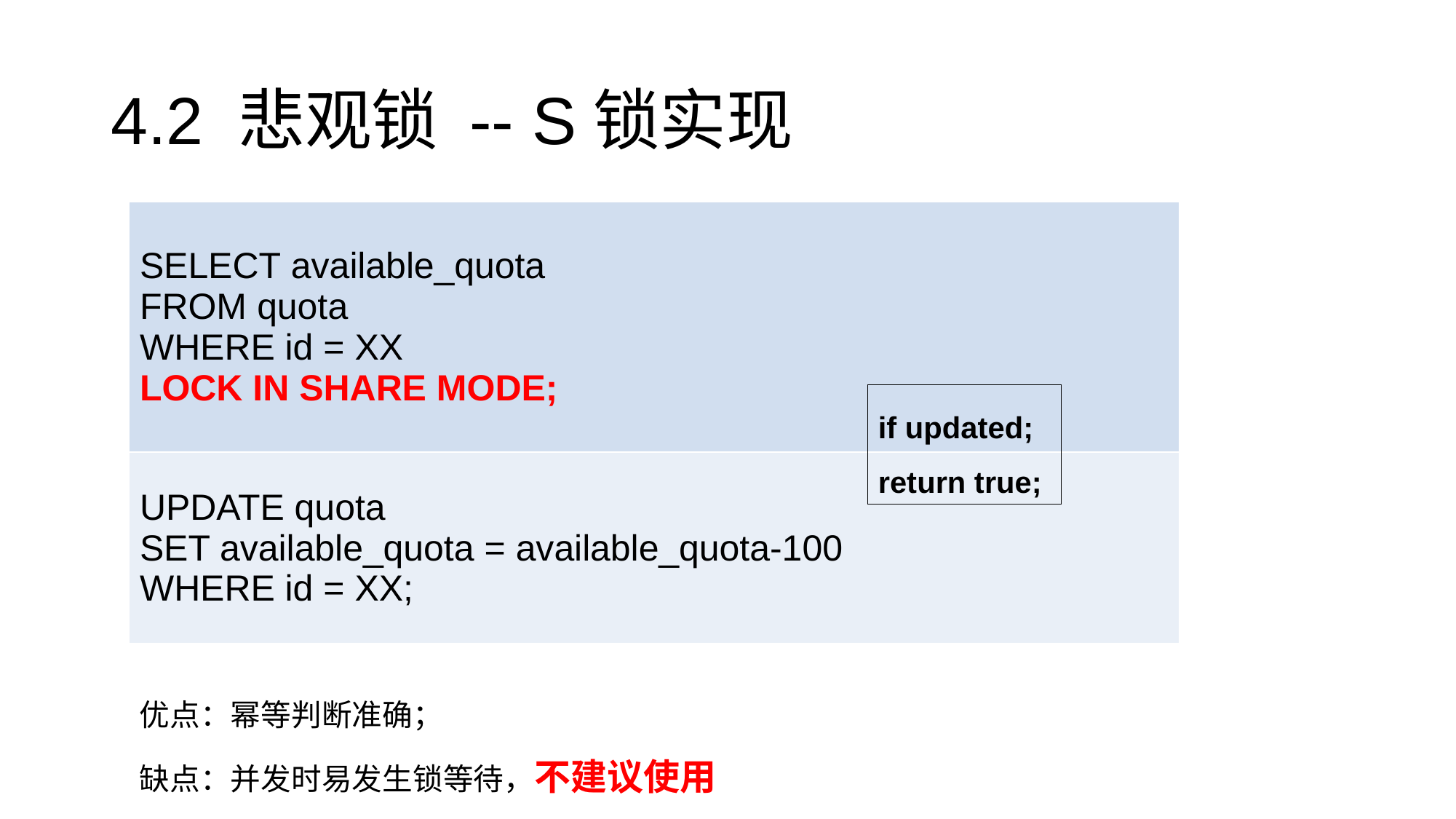

# 4.2 悲观锁 -- S锁实现
| SELECT available\_quota FROM quota WHERE id = XX LOCK IN SHARE MODE; |
| --- |
| UPDATE quota SET available\_quota = available\_quota-100 WHERE id = XX; |
if updated;
return true;
优点：幂等判断准确；
缺点：并发时易发生锁等待，不建议使用